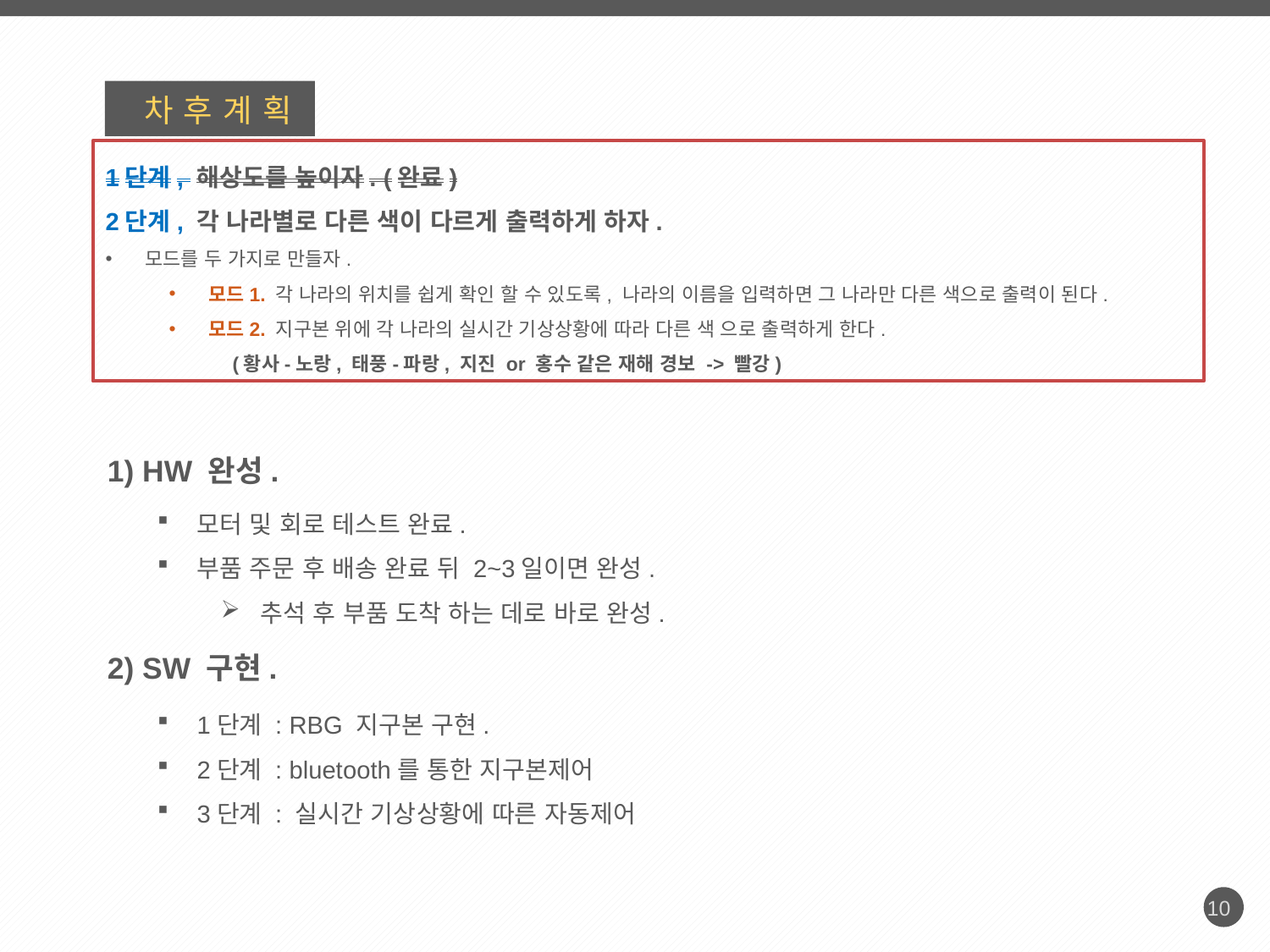

차후계획
1단계, 해상도를 높이자. (완료)
2단계, 각 나라별로 다른 색이 다르게 출력하게 하자.
모드를 두 가지로 만들자.
모드1. 각 나라의 위치를 쉽게 확인 할 수 있도록, 나라의 이름을 입력하면 그 나라만 다른 색으로 출력이 된다.
모드2. 지구본 위에 각 나라의 실시간 기상상황에 따라 다른 색 으로 출력하게 한다.
(황사-노랑, 태풍-파랑, 지진 or 홍수 같은 재해 경보 -> 빨강)
1) HW 완성.
모터 및 회로 테스트 완료.
부품 주문 후 배송 완료 뒤 2~3일이면 완성.
추석 후 부품 도착 하는 데로 바로 완성.
2) SW 구현.
1단계 : RBG 지구본 구현.
2단계 : bluetooth를 통한 지구본제어
3단계 : 실시간 기상상황에 따른 자동제어
10